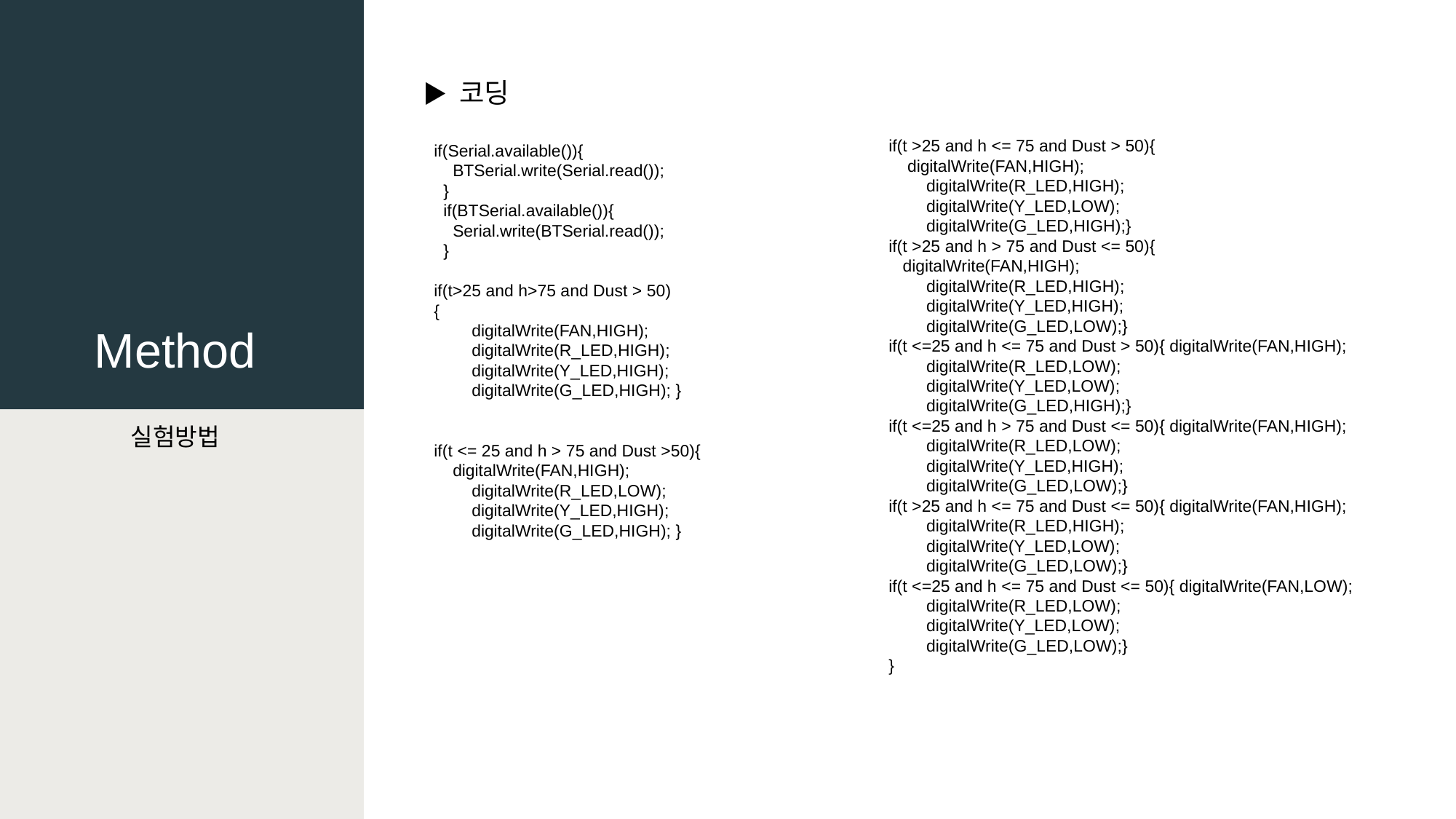

# Method
▶ 코딩

if(t >25 and h <= 75 and Dust > 50){
    digitalWrite(FAN,HIGH);
        digitalWrite(R_LED,HIGH);
        digitalWrite(Y_LED,LOW);
        digitalWrite(G_LED,HIGH);}
if(t >25 and h > 75 and Dust <= 50){
   digitalWrite(FAN,HIGH);
        digitalWrite(R_LED,HIGH);
        digitalWrite(Y_LED,HIGH);
        digitalWrite(G_LED,LOW);}
if(t <=25 and h <= 75 and Dust > 50){ digitalWrite(FAN,HIGH);
        digitalWrite(R_LED,LOW);
        digitalWrite(Y_LED,LOW);
        digitalWrite(G_LED,HIGH);}
if(t <=25 and h > 75 and Dust <= 50){ digitalWrite(FAN,HIGH);
        digitalWrite(R_LED,LOW);
        digitalWrite(Y_LED,HIGH);
        digitalWrite(G_LED,LOW);}
if(t >25 and h <= 75 and Dust <= 50){ digitalWrite(FAN,HIGH);
        digitalWrite(R_LED,HIGH);
        digitalWrite(Y_LED,LOW);
        digitalWrite(G_LED,LOW);}
if(t <=25 and h <= 75 and Dust <= 50){ digitalWrite(FAN,LOW);
        digitalWrite(R_LED,LOW);
        digitalWrite(Y_LED,LOW);
        digitalWrite(G_LED,LOW);}
}

if(Serial.available()){
    BTSerial.write(Serial.read());
  }
  if(BTSerial.available()){
    Serial.write(BTSerial.read());
  }

if(t>25 and h>75 and Dust > 50)
{
        digitalWrite(FAN,HIGH);
        digitalWrite(R_LED,HIGH);
        digitalWrite(Y_LED,HIGH);
        digitalWrite(G_LED,HIGH); }

if(t <= 25 and h > 75 and Dust >50){
    digitalWrite(FAN,HIGH);
        digitalWrite(R_LED,LOW);
        digitalWrite(Y_LED,HIGH);
        digitalWrite(G_LED,HIGH); }

실험방법